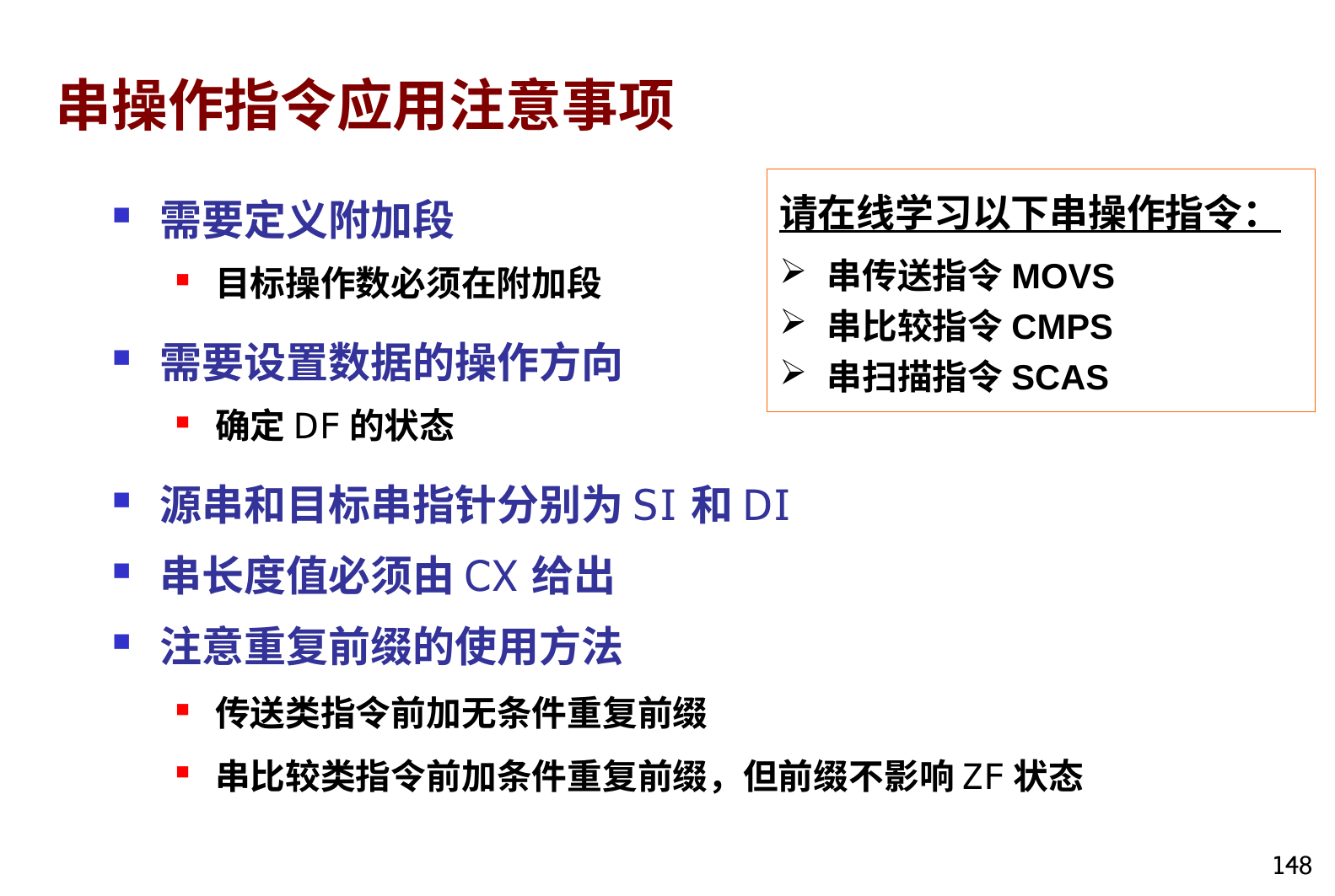

# 串操作指令应用注意事项
请在线学习以下串操作指令：
串传送指令MOVS
串比较指令CMPS
串扫描指令SCAS
需要定义附加段
目标操作数必须在附加段
需要设置数据的操作方向
确定DF的状态
源串和目标串指针分别为SI和DI
串长度值必须由CX给出
注意重复前缀的使用方法
传送类指令前加无条件重复前缀
串比较类指令前加条件重复前缀，但前缀不影响ZF状态
148